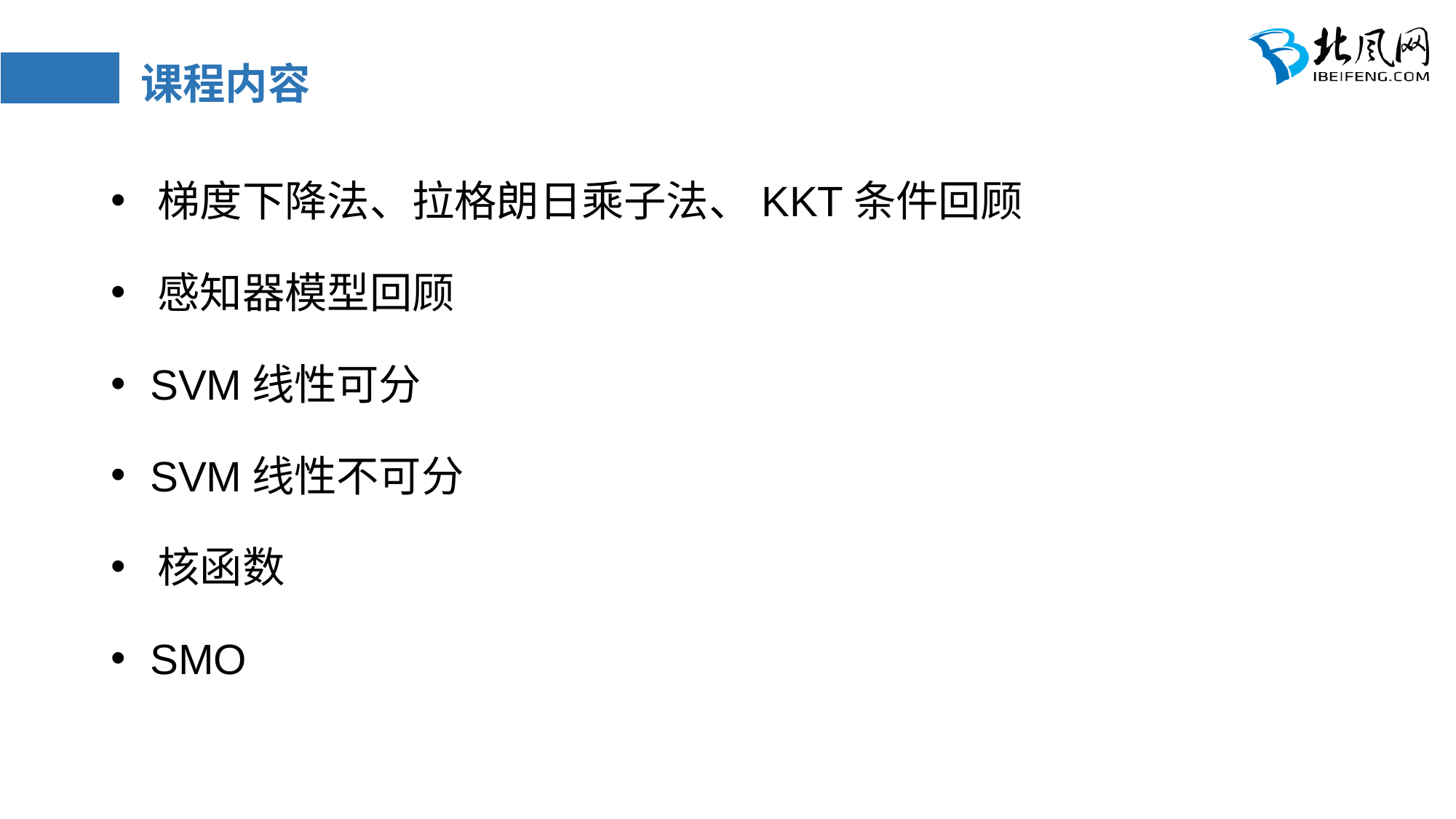

# 课程内容
 梯度下降法、拉格朗日乘子法、KKT条件回顾
 感知器模型回顾
 SVM线性可分
 SVM线性不可分
 核函数
 SMO